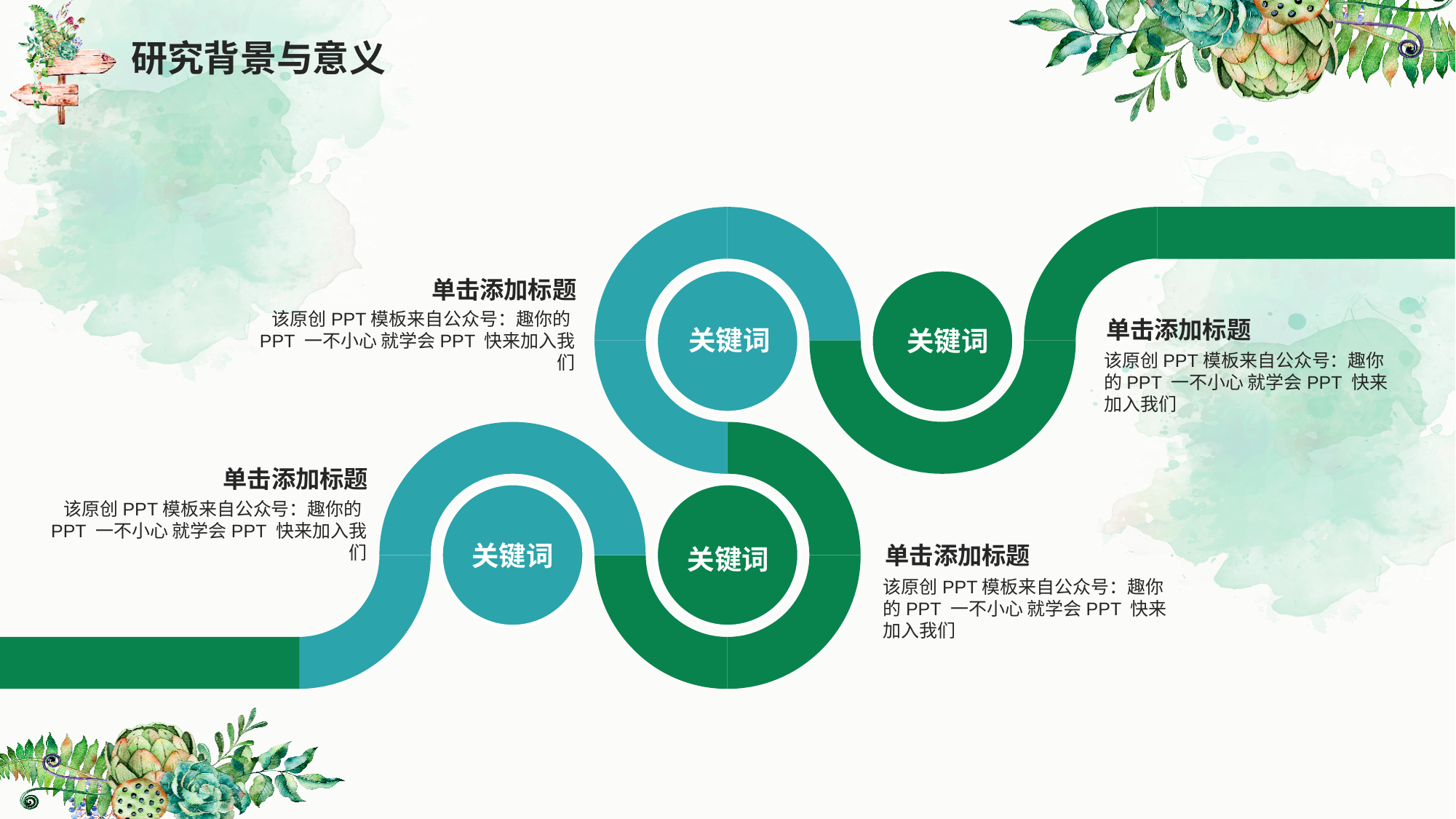

研究背景与意义

单击添加标题

该原创PPT模板来自公众号：趣你的PPT 一不小心 就学会PPT 快来加入我们
单击添加标题
关键词
关键词

该原创PPT模板来自公众号：趣你的PPT 一不小心 就学会PPT 快来加入我们

单击添加标题

该原创PPT模板来自公众号：趣你的PPT 一不小心 就学会PPT 快来加入我们
关键词
单击添加标题
关键词

该原创PPT模板来自公众号：趣你的PPT 一不小心 就学会PPT 快来加入我们